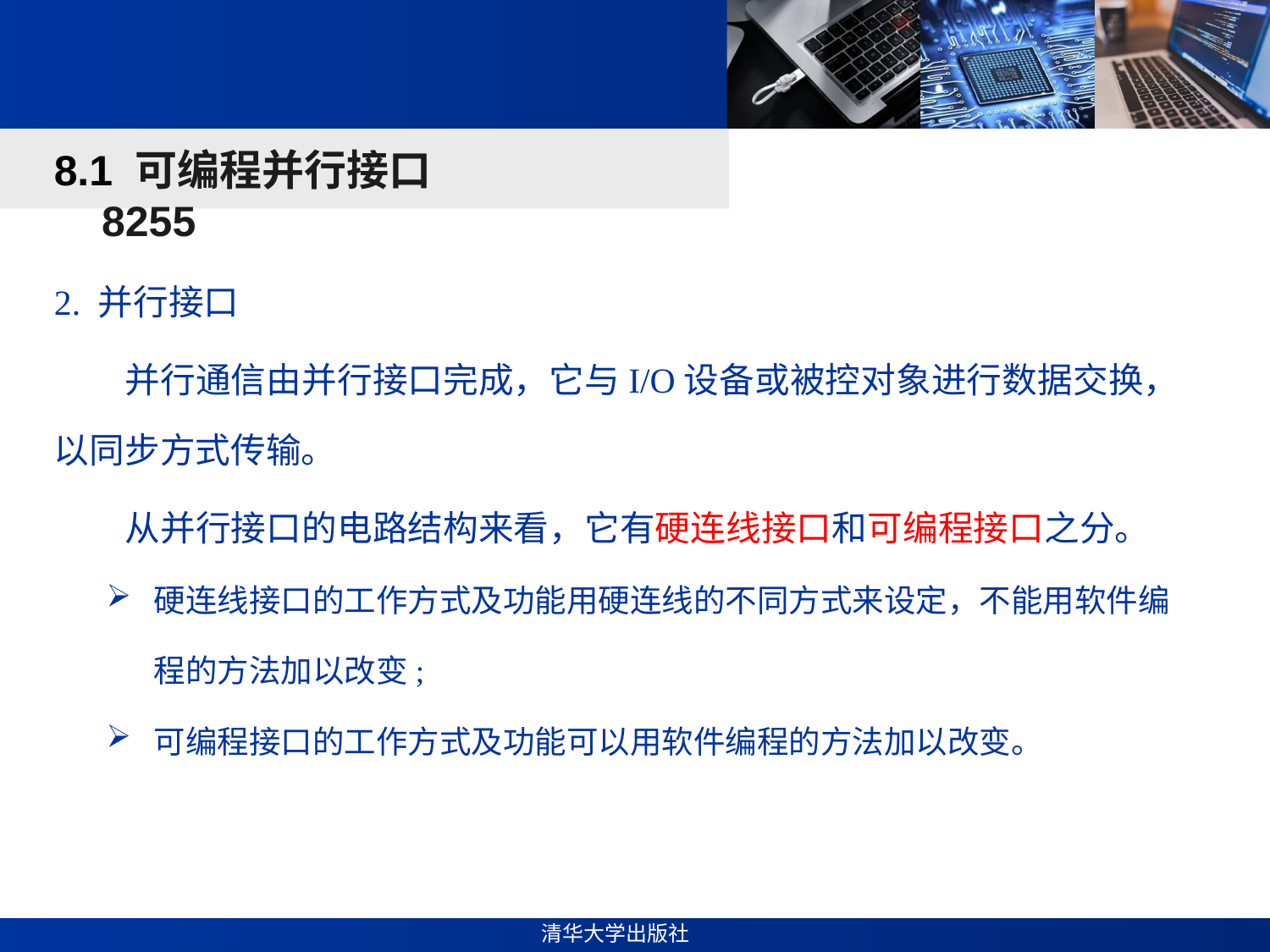

#
8.1 可编程并行接口8255
2. 并行接口
        并行通信由并行接口完成，它与I/O设备或被控对象进行数据交换，以同步方式传输。
        从并行接口的电路结构来看，它有硬连线接口和可编程接口之分。
硬连线接口的工作方式及功能用硬连线的不同方式来设定，不能用软件编程的方法加以改变;
可编程接口的工作方式及功能可以用软件编程的方法加以改变。